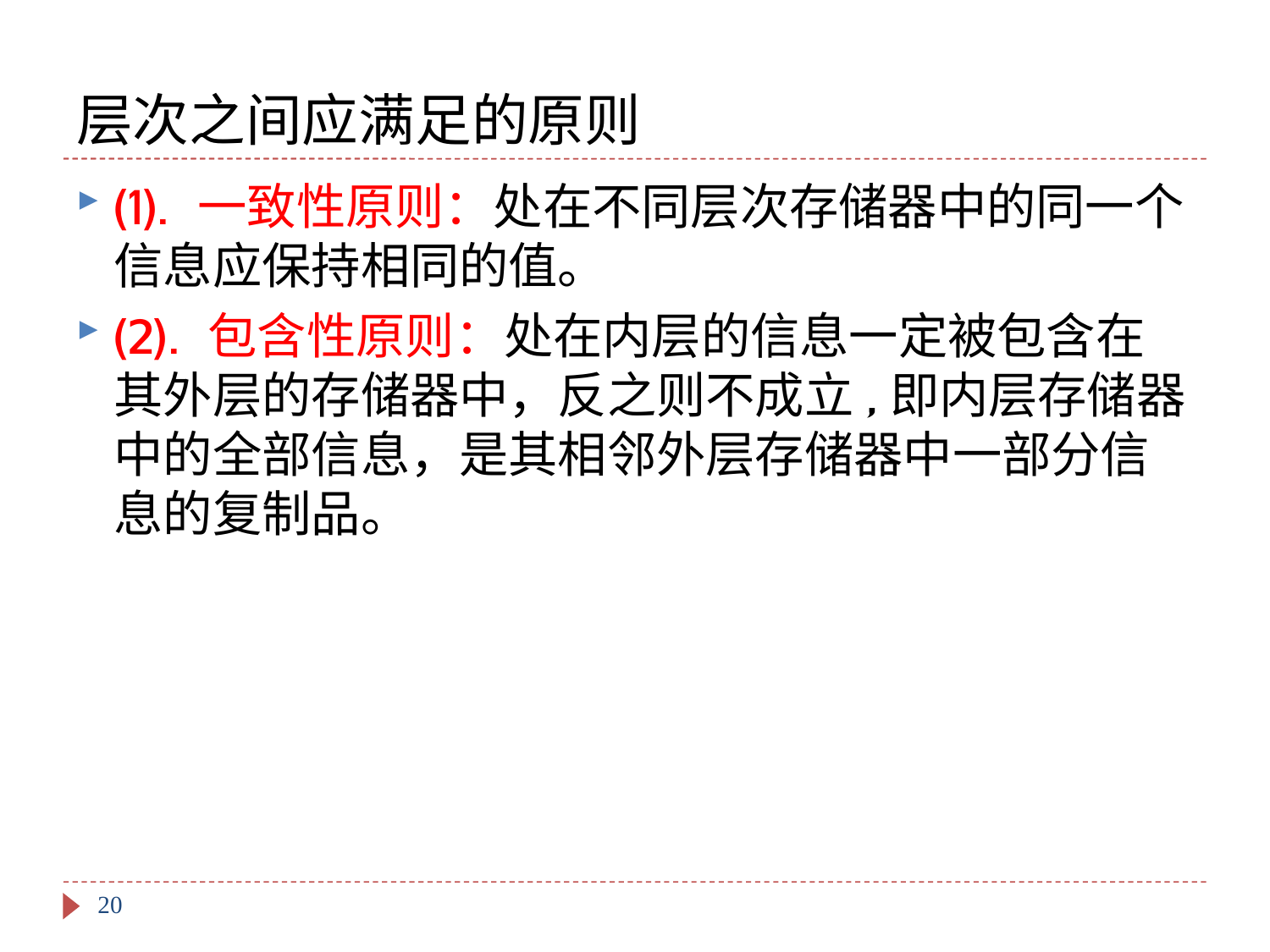

# 层次之间应满足的原则
(1). 一致性原则：处在不同层次存储器中的同一个信息应保持相同的值。
(2). 包含性原则：处在内层的信息一定被包含在其外层的存储器中，反之则不成立,即内层存储器中的全部信息，是其相邻外层存储器中一部分信息的复制品。

20